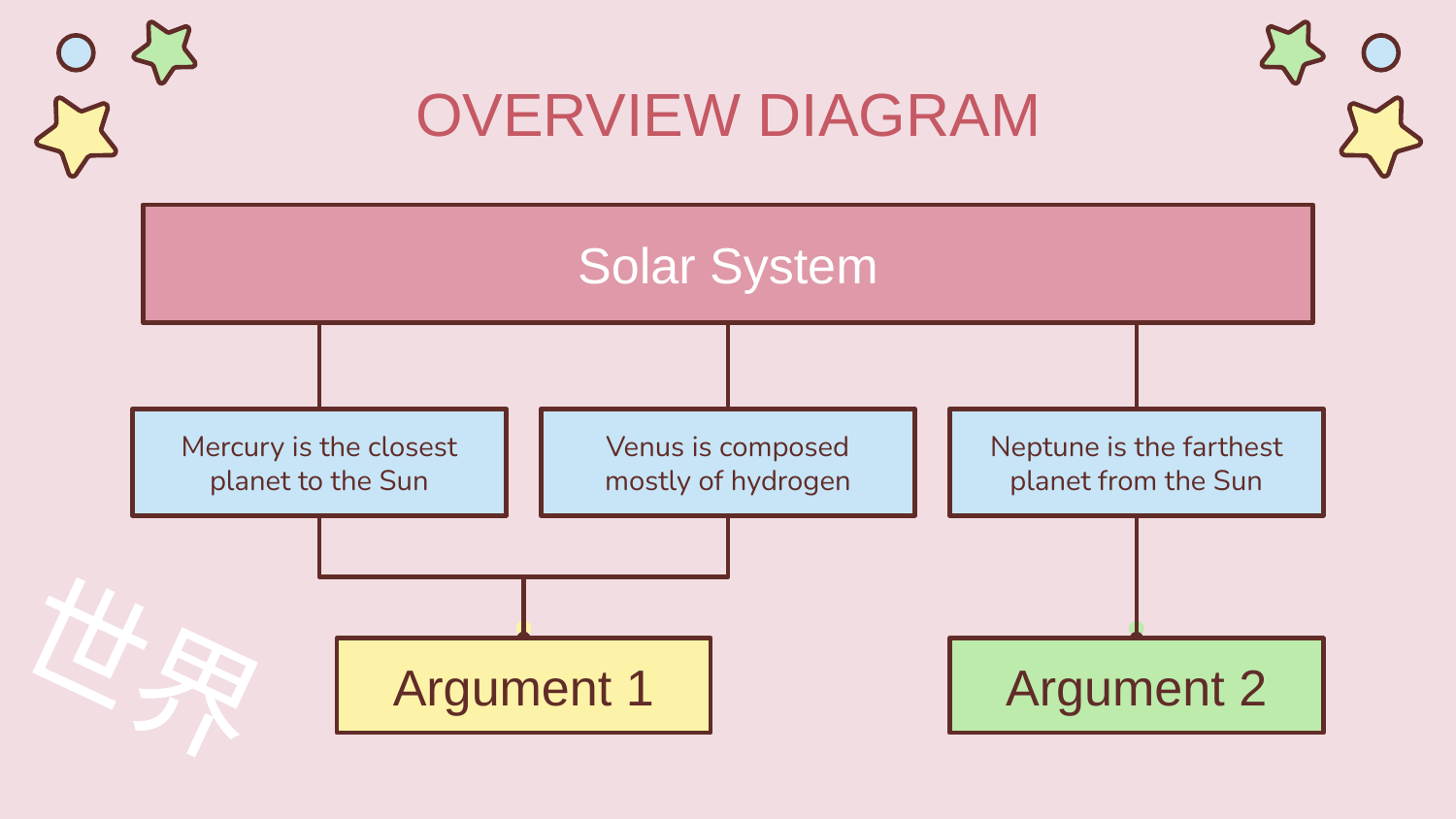

# OVERVIEW DIAGRAM
Solar System
Mercury is the closest planet to the Sun
Venus is composed mostly of hydrogen
Neptune is the farthest planet from the Sun
世界

Argument 1
Argument 2